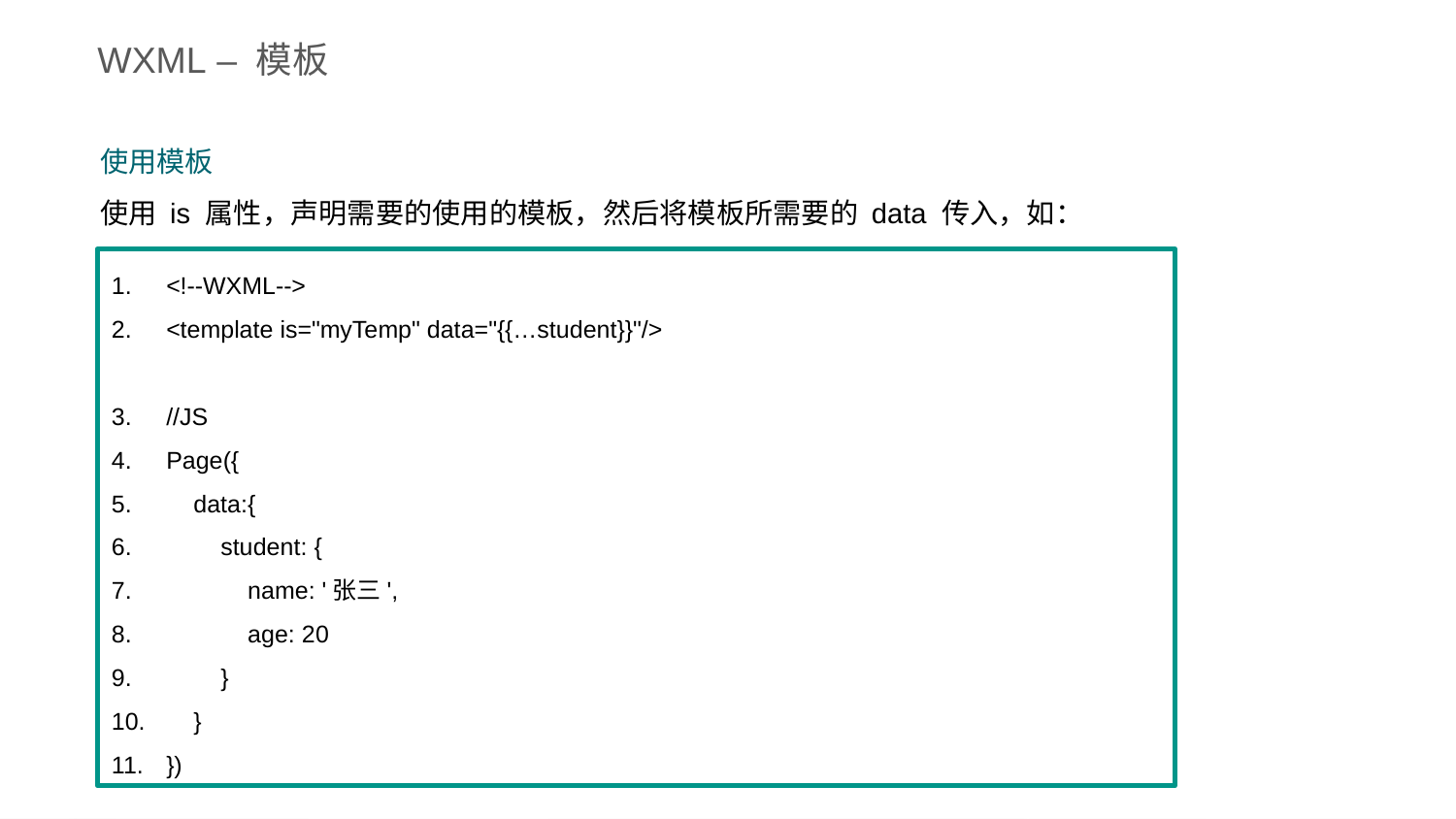

WXML – 模板
使用模板
使用 is 属性，声明需要的使用的模板，然后将模板所需要的 data 传入，如：
<!--WXML-->
<template is="myTemp" data="{{…student}}"/>

//JS
Page({
    data:{
        student: {
            name: '张三',
            age: 20
        }
    }
})